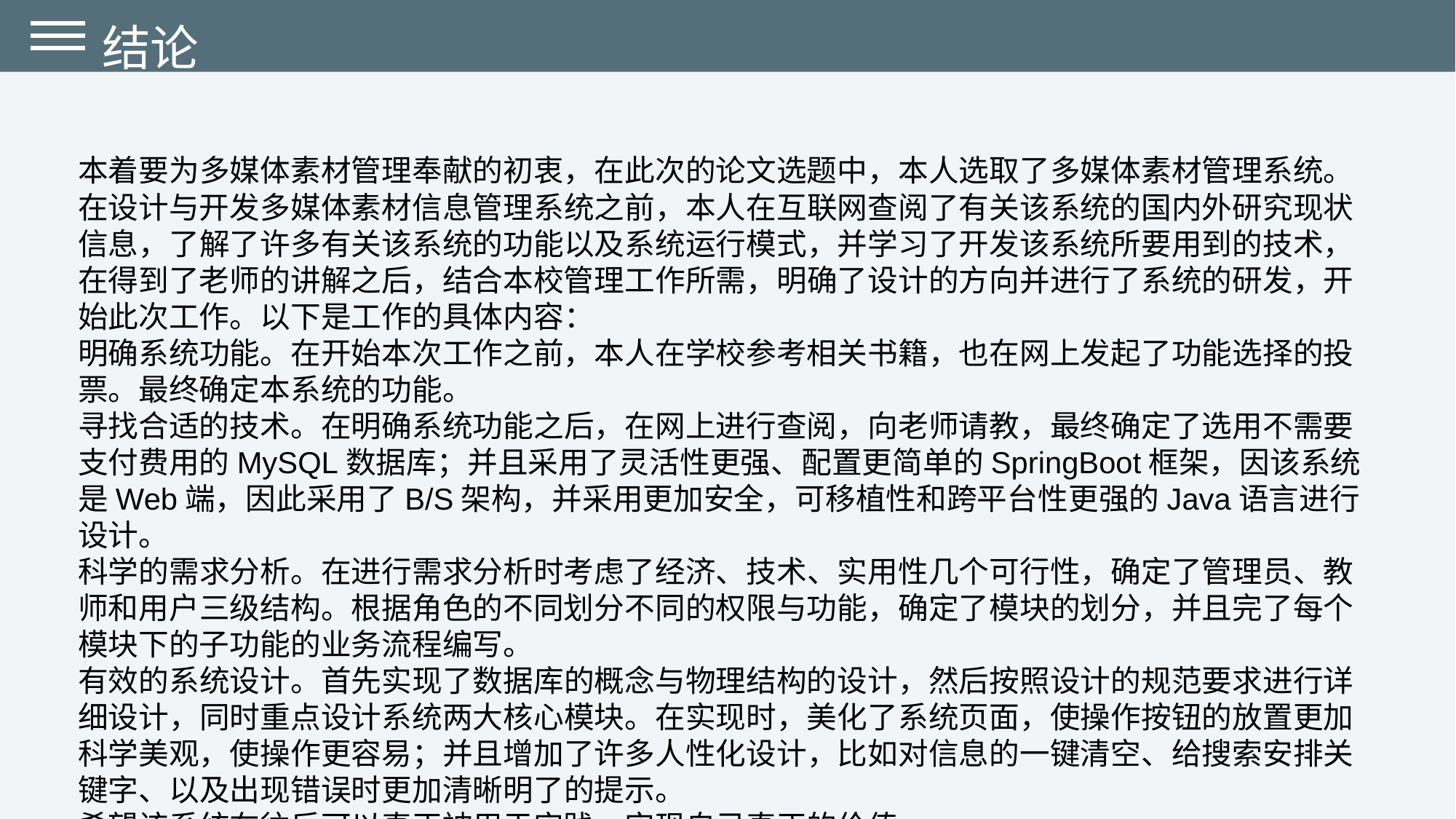

结论

本着要为多媒体素材管理奉献的初衷，在此次的论文选题中，本人选取了多媒体素材管理系统。在设计与开发多媒体素材信息管理系统之前，本人在互联网查阅了有关该系统的国内外研究现状信息，了解了许多有关该系统的功能以及系统运行模式，并学习了开发该系统所要用到的技术，在得到了老师的讲解之后，结合本校管理工作所需，明确了设计的方向并进行了系统的研发，开始此次工作。以下是工作的具体内容：
明确系统功能。在开始本次工作之前，本人在学校参考相关书籍，也在网上发起了功能选择的投票。最终确定本系统的功能。
寻找合适的技术。在明确系统功能之后，在网上进行查阅，向老师请教，最终确定了选用不需要支付费用的MySQL数据库；并且采用了灵活性更强、配置更简单的SpringBoot框架，因该系统是Web端，因此采用了B/S架构，并采用更加安全，可移植性和跨平台性更强的Java语言进行设计。
科学的需求分析。在进行需求分析时考虑了经济、技术、实用性几个可行性，确定了管理员、教师和用户三级结构。根据角色的不同划分不同的权限与功能，确定了模块的划分，并且完了每个模块下的子功能的业务流程编写。
有效的系统设计。首先实现了数据库的概念与物理结构的设计，然后按照设计的规范要求进行详细设计，同时重点设计系统两大核心模块。在实现时，美化了系统页面，使操作按钮的放置更加科学美观，使操作更容易；并且增加了许多人性化设计，比如对信息的一键清空、给搜索安排关键字、以及出现错误时更加清晰明了的提示。
希望该系统在往后可以真正被用于实践，实现自己真正的价值。